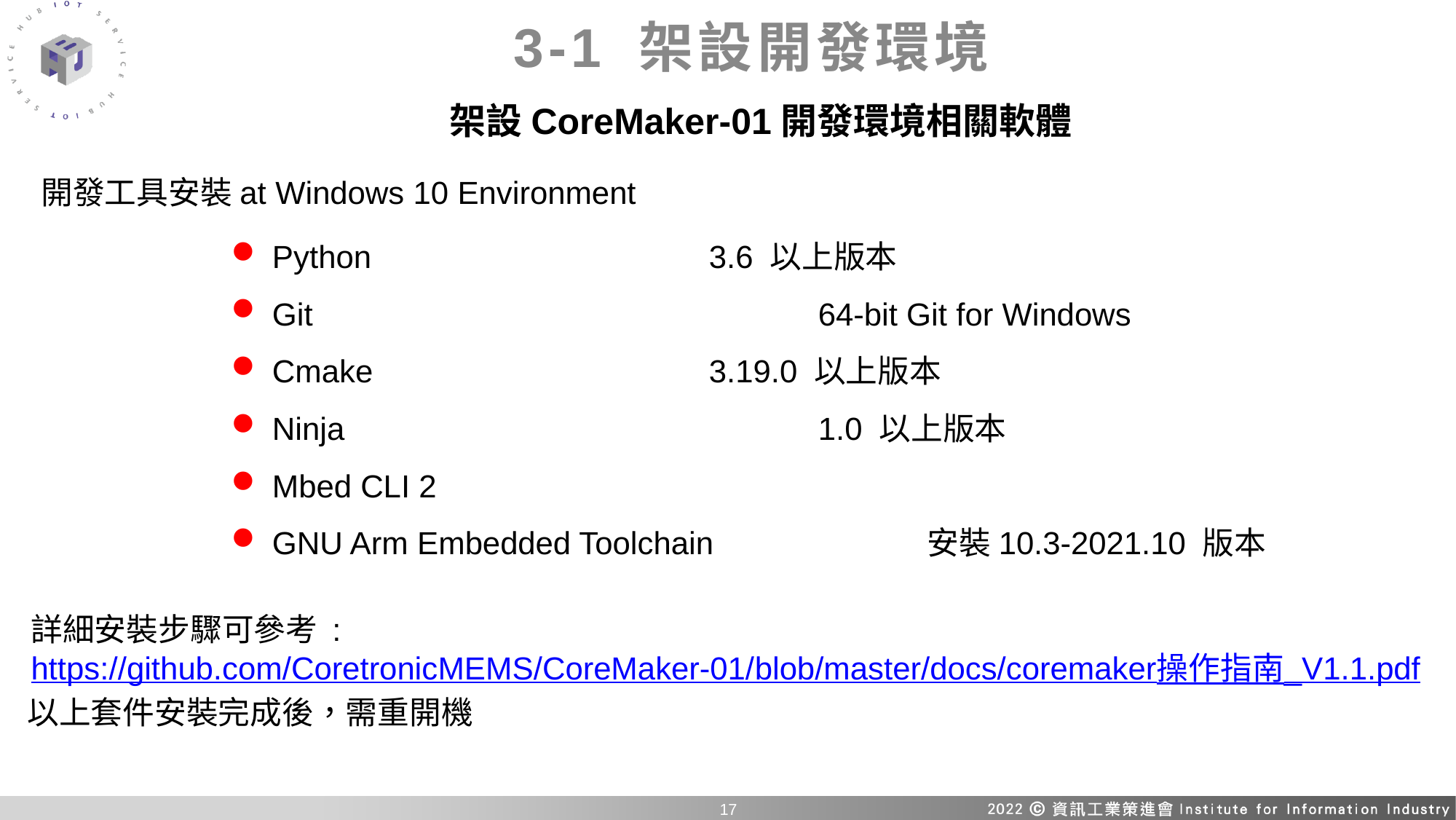

# 3-1 架設開發環境
架設CoreMaker-01開發環境相關軟體
開發工具安裝at Windows 10 Environment
Python				3.6 以上版本
Git					64-bit Git for Windows
Cmake				3.19.0 以上版本
Ninja					1.0 以上版本
Mbed CLI 2
GNU Arm Embedded Toolchain		安裝10.3-2021.10 版本
詳細安裝步驟可參考 :
https://github.com/CoretronicMEMS/CoreMaker-01/blob/master/docs/coremaker操作指南_V1.1.pdf
以上套件安裝完成後，需重開機
17